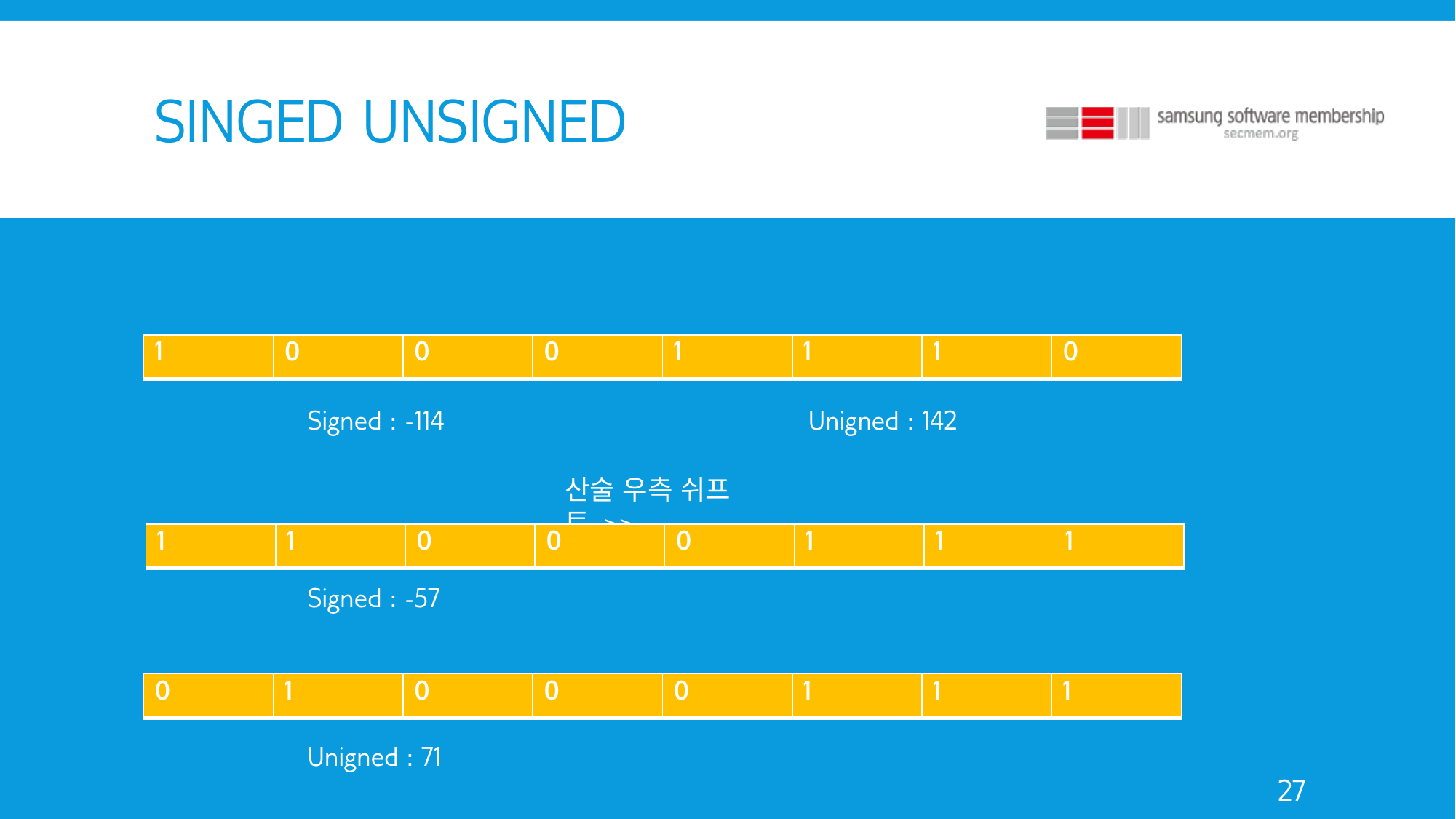

# Singed Unsigned
| 1 | 0 | 0 | 0 | 1 | 1 | 1 | 0 |
| --- | --- | --- | --- | --- | --- | --- | --- |
Signed : -114
Unigned : 142
산술 우측 쉬프트 >>
| 1 | 1 | 0 | 0 | 0 | 1 | 1 | 1 |
| --- | --- | --- | --- | --- | --- | --- | --- |
Signed : -57
| 0 | 1 | 0 | 0 | 0 | 1 | 1 | 1 |
| --- | --- | --- | --- | --- | --- | --- | --- |
Unigned : 71
27